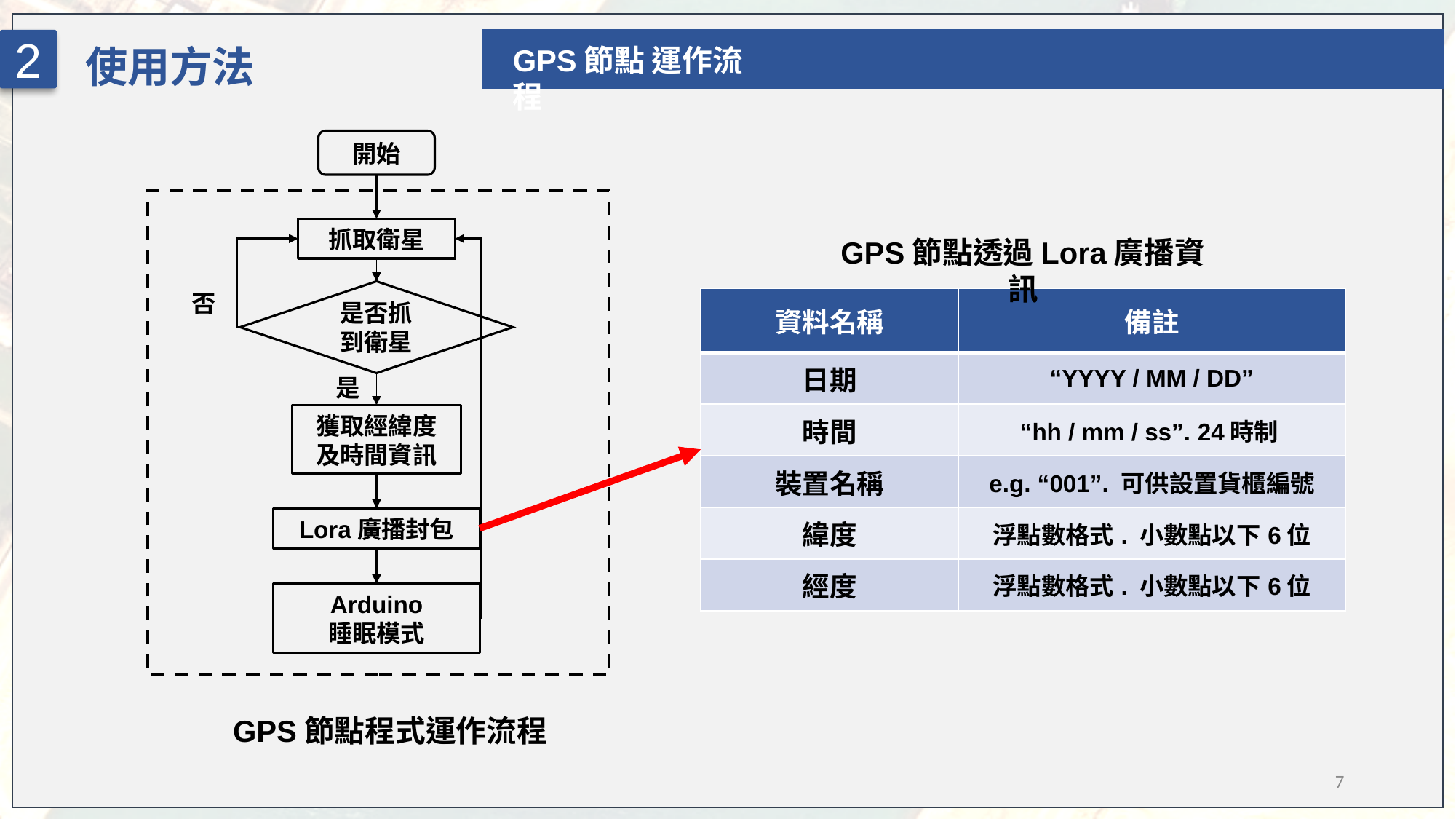

使用方法

2
GPS節點 運作流程
開始

抓取衛星
是否抓
到衛星
否
是
獲取經緯度
及時間資訊
Lora廣播封包
Arduino
睡眠模式
GPS節點透過Lora廣播資訊
| 資料名稱 | 備註 |
| --- | --- |
| 日期 | “YYYY / MM / DD” |
| 時間 | “hh / mm / ss”. 24時制 |
| 裝置名稱 | e.g. “001”. 可供設置貨櫃編號 |
| 緯度 | 浮點數格式. 小數點以下6位 |
| 經度 | 浮點數格式. 小數點以下6位 |
GPS節點程式運作流程
7